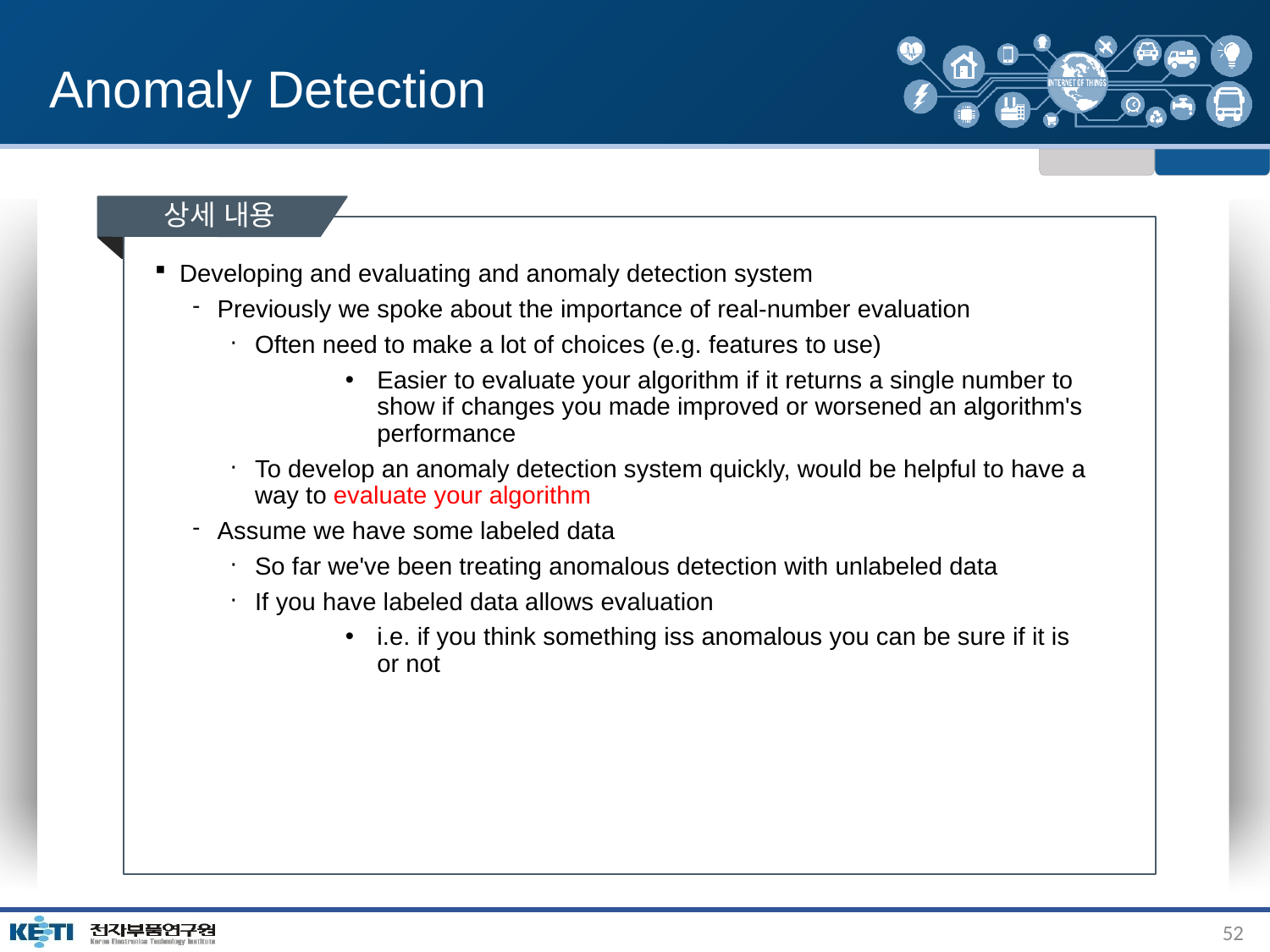

# Anomaly Detection
상세 내용

Developing and evaluating and anomaly detection system
Previously we spoke about the importance of real-number evaluation
Often need to make a lot of choices (e.g. features to use)
Easier to evaluate your algorithm if it returns a single number to show if changes you made improved or worsened an algorithm's performance
To develop an anomaly detection system quickly, would be helpful to have a way to evaluate your algorithm
Assume we have some labeled data
So far we've been treating anomalous detection with unlabeled data
If you have labeled data allows evaluation
i.e. if you think something iss anomalous you can be sure if it is or not

52